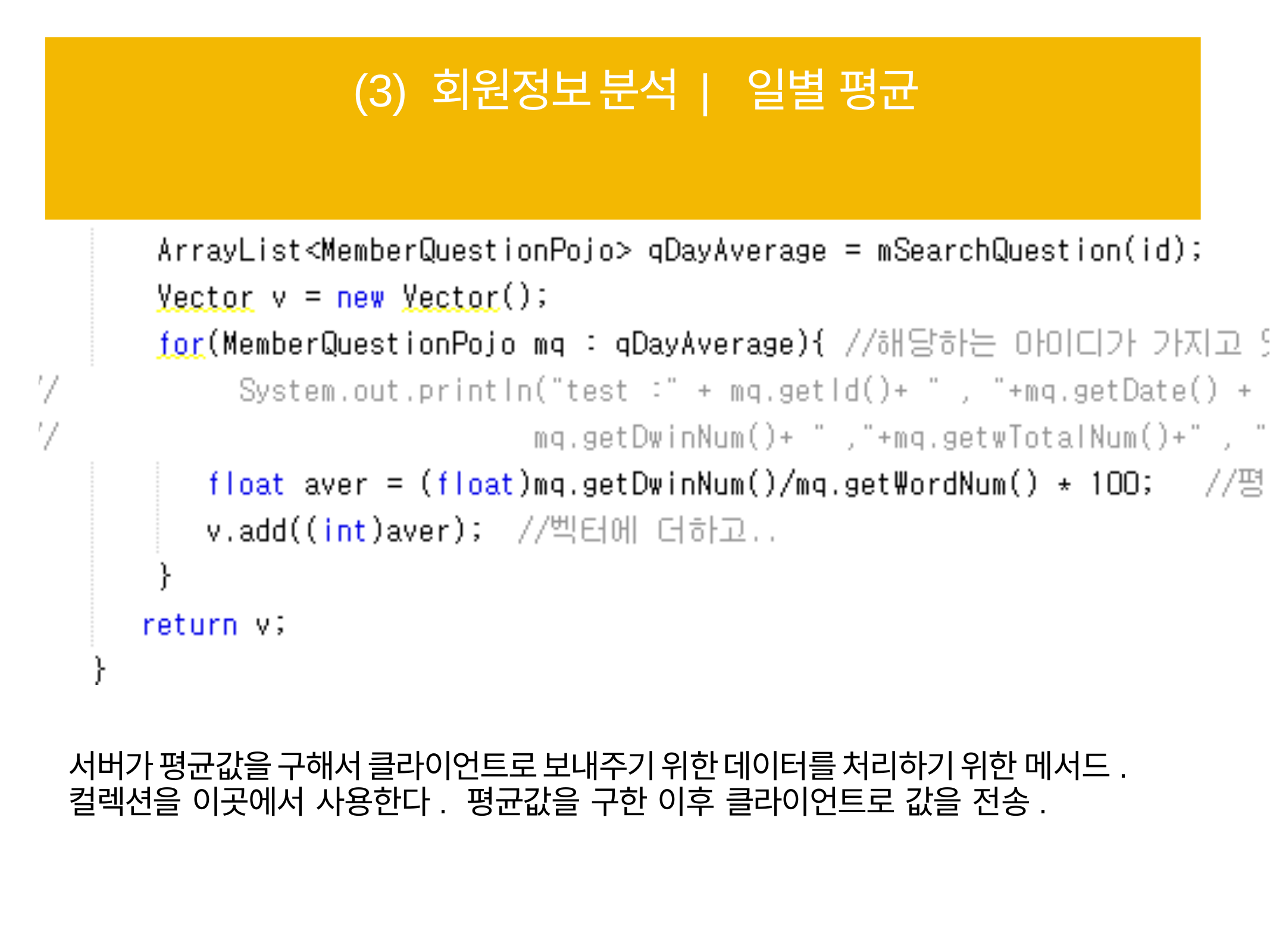

# (3) 회원정보 분석 | 일별 평균

서버가 평균값을 구해서 클라이언트로 보내주기 위한 데이터를 처리하기 위한 메서드.  컬렉션을 이곳에서 사용한다. 평균값을 구한 이후 클라이언트로 값을 전송.